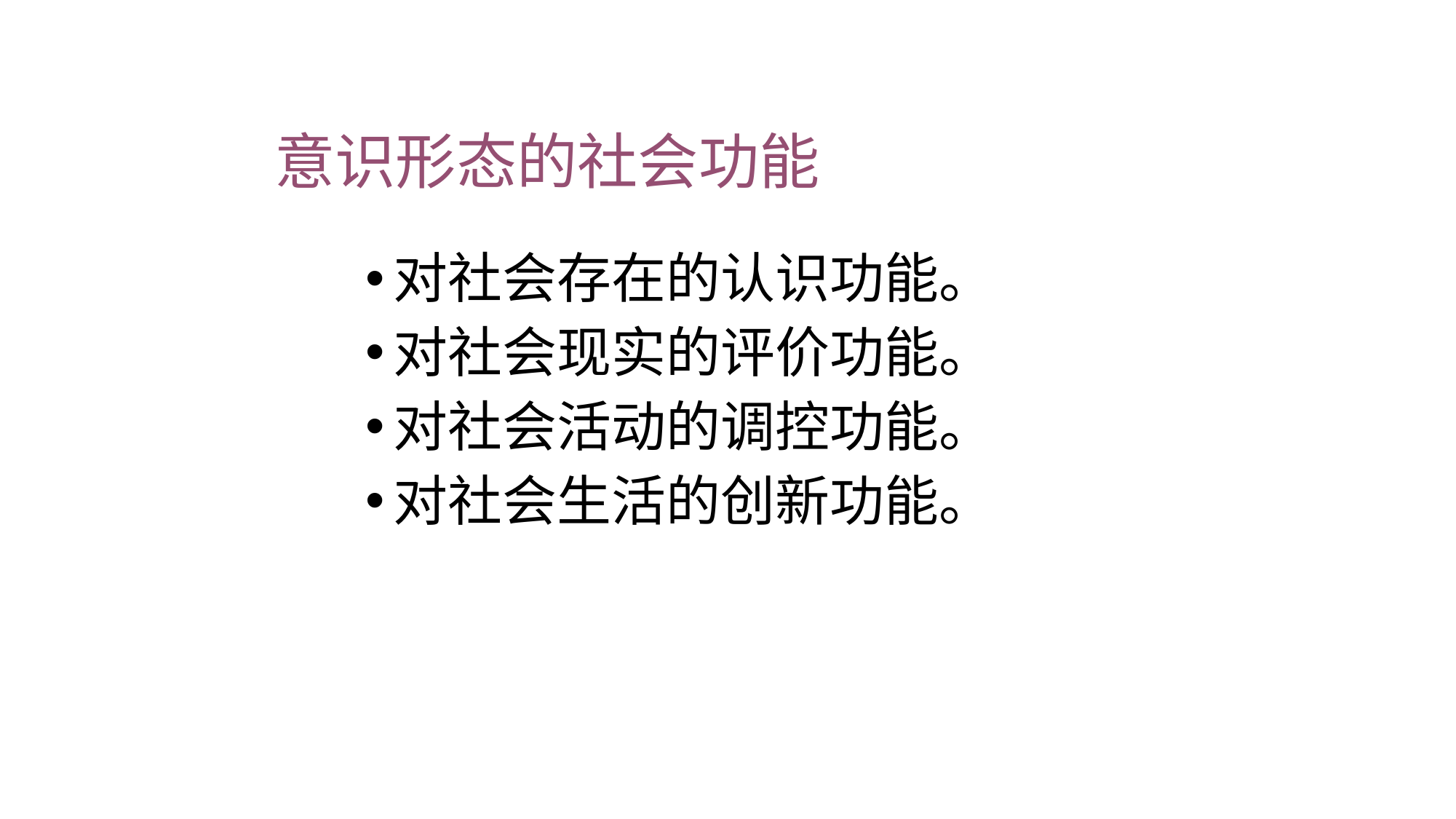

# 意识形态的社会功能
对社会存在的认识功能。
对社会现实的评价功能。
对社会活动的调控功能。
对社会生活的创新功能。